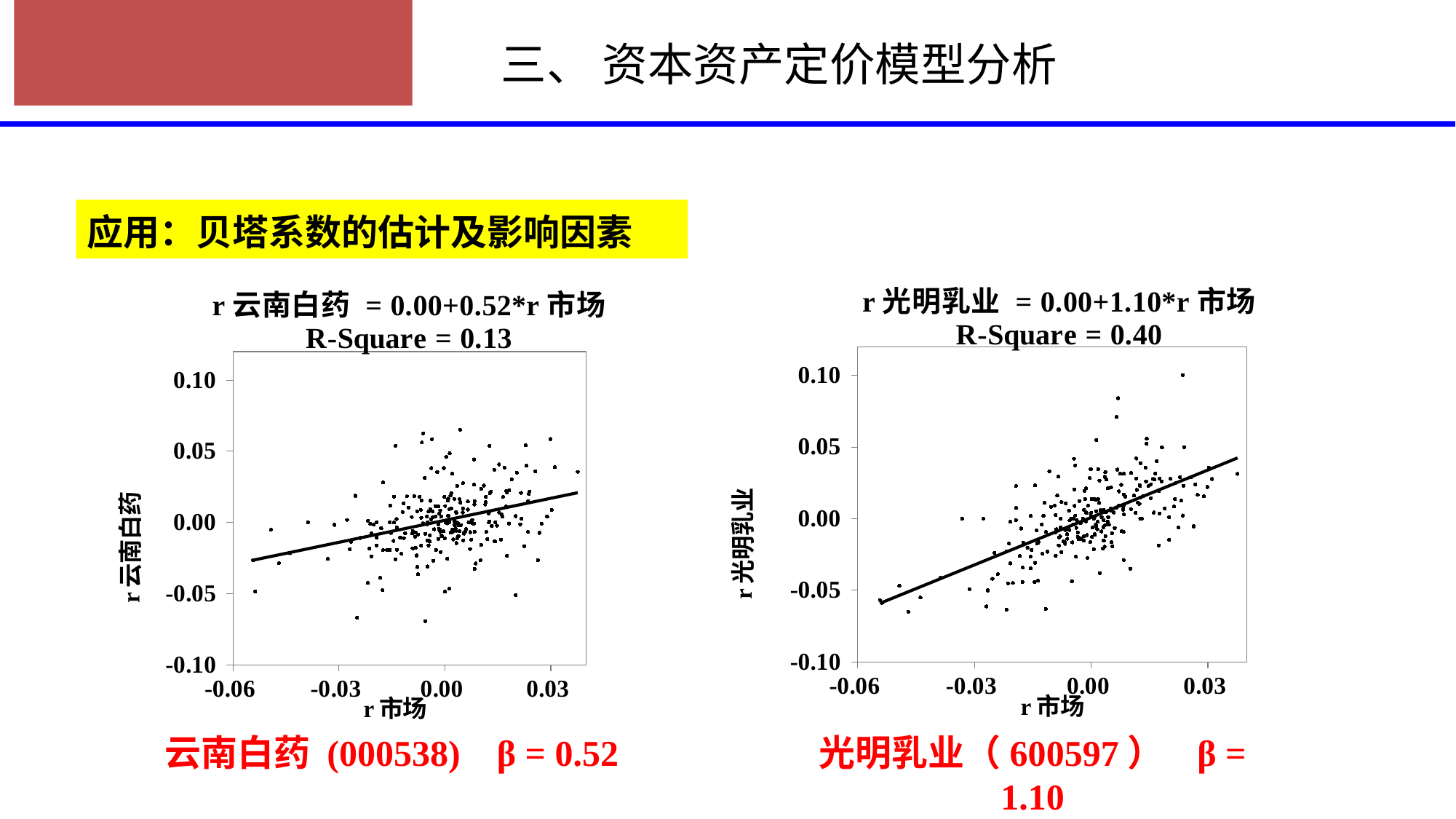

# 三、 资本资产定价模型分析

应用：贝塔系数的估计及影响因素

### Chart: r光明乳业 = 0.00+1.10*r市场
R-Square = 0.40

| Category |  |
|---|---|

### Chart: r云南白药 = 0.00+0.52*r市场
R-Square = 0.13

| Category |  |
|---|---|
光明乳业（600597）   β = 1.10
云南白药 (000538)    β = 0.52